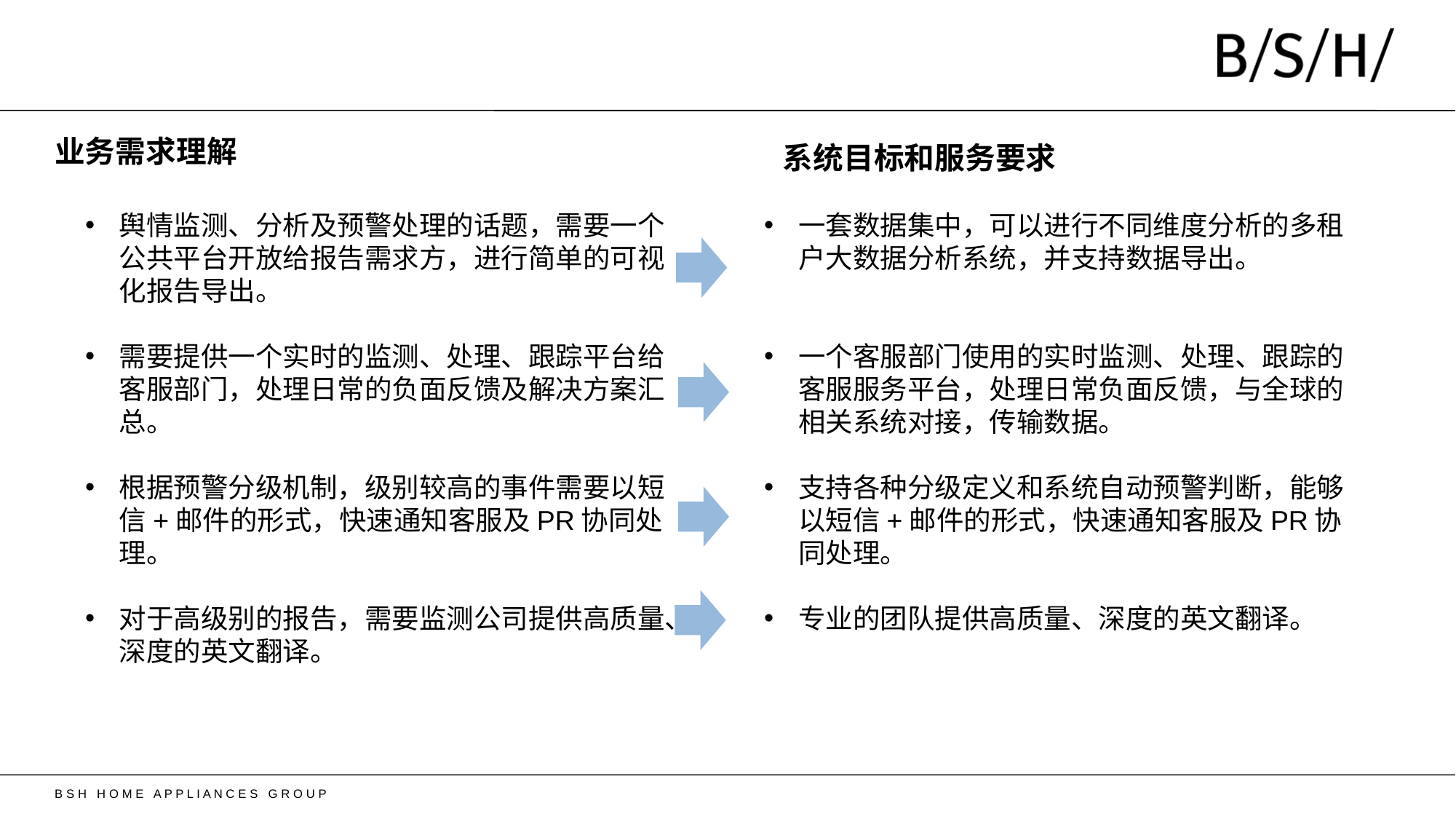

# 业务需求理解
系统目标和服务要求
舆情监测、分析及预警处理的话题，需要一个公共平台开放给报告需求方，进行简单的可视化报告导出。

需要提供一个实时的监测、处理、跟踪平台给客服部门，处理日常的负面反馈及解决方案汇总。

根据预警分级机制，级别较高的事件需要以短信+邮件的形式，快速通知客服及PR协同处理。

对于高级别的报告，需要监测公司提供高质量、深度的英文翻译。
一套数据集中，可以进行不同维度分析的多租户大数据分析系统，并支持数据导出。

一个客服部门使用的实时监测、处理、跟踪的客服服务平台，处理日常负面反馈，与全球的相关系统对接，传输数据。

支持各种分级定义和系统自动预警判断，能够以短信+邮件的形式，快速通知客服及PR协同处理。

专业的团队提供高质量、深度的英文翻译。